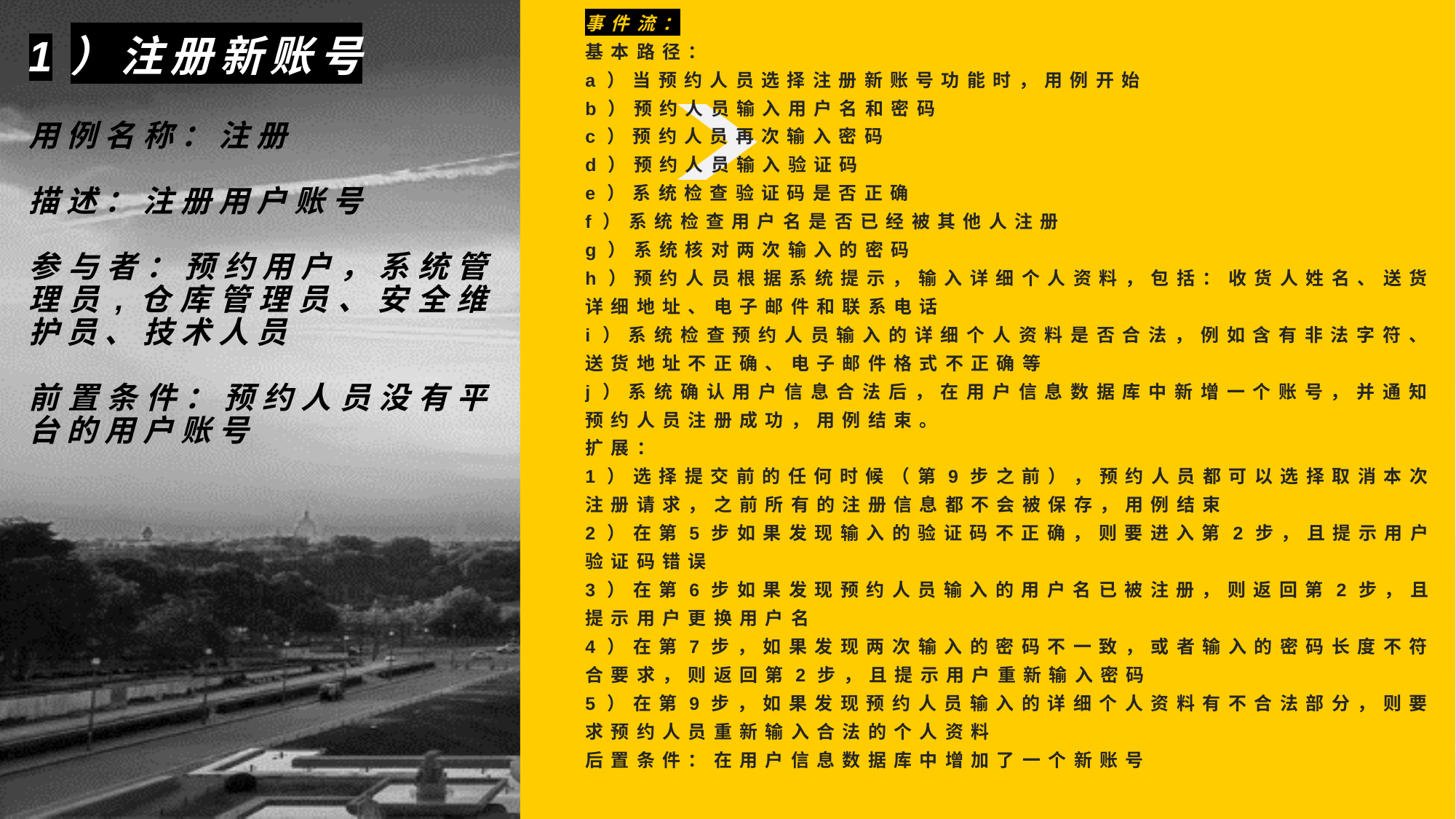

事件流：
基本路径：
a）当预约人员选择注册新账号功能时，用例开始
b）预约人员输入用户名和密码
c）预约人员再次输入密码
d）预约人员输入验证码
e）系统检查验证码是否正确
f）系统检查用户名是否已经被其他人注册
g）系统核对两次输入的密码
h）预约人员根据系统提示，输入详细个人资料，包括：收货人姓名、送货详细地址、电子邮件和联系电话
i）系统检查预约人员输入的详细个人资料是否合法，例如含有非法字符、送货地址不正确、电子邮件格式不正确等
j）系统确认用户信息合法后，在用户信息数据库中新增一个账号，并通知预约人员注册成功，用例结束。
扩展：
1）选择提交前的任何时候（第9步之前），预约人员都可以选择取消本次注册请求，之前所有的注册信息都不会被保存，用例结束
2）在第5步如果发现输入的验证码不正确，则要进入第2步，且提示用户验证码错误
3）在第6步如果发现预约人员输入的用户名已被注册，则返回第2步，且提示用户更换用户名
4）在第7步，如果发现两次输入的密码不一致，或者输入的密码长度不符合要求，则返回第2步，且提示用户重新输入密码
5）在第9步，如果发现预约人员输入的详细个人资料有不合法部分，则要求预约人员重新输入合法的个人资料
后置条件：在用户信息数据库中增加了一个新账号
1）注册新账号

用例名称：注册

描述：注册用户账号

参与者：预约用户，系统管理员,仓库管理员、安全维护员、技术人员

前置条件：预约人员没有平台的用户账号